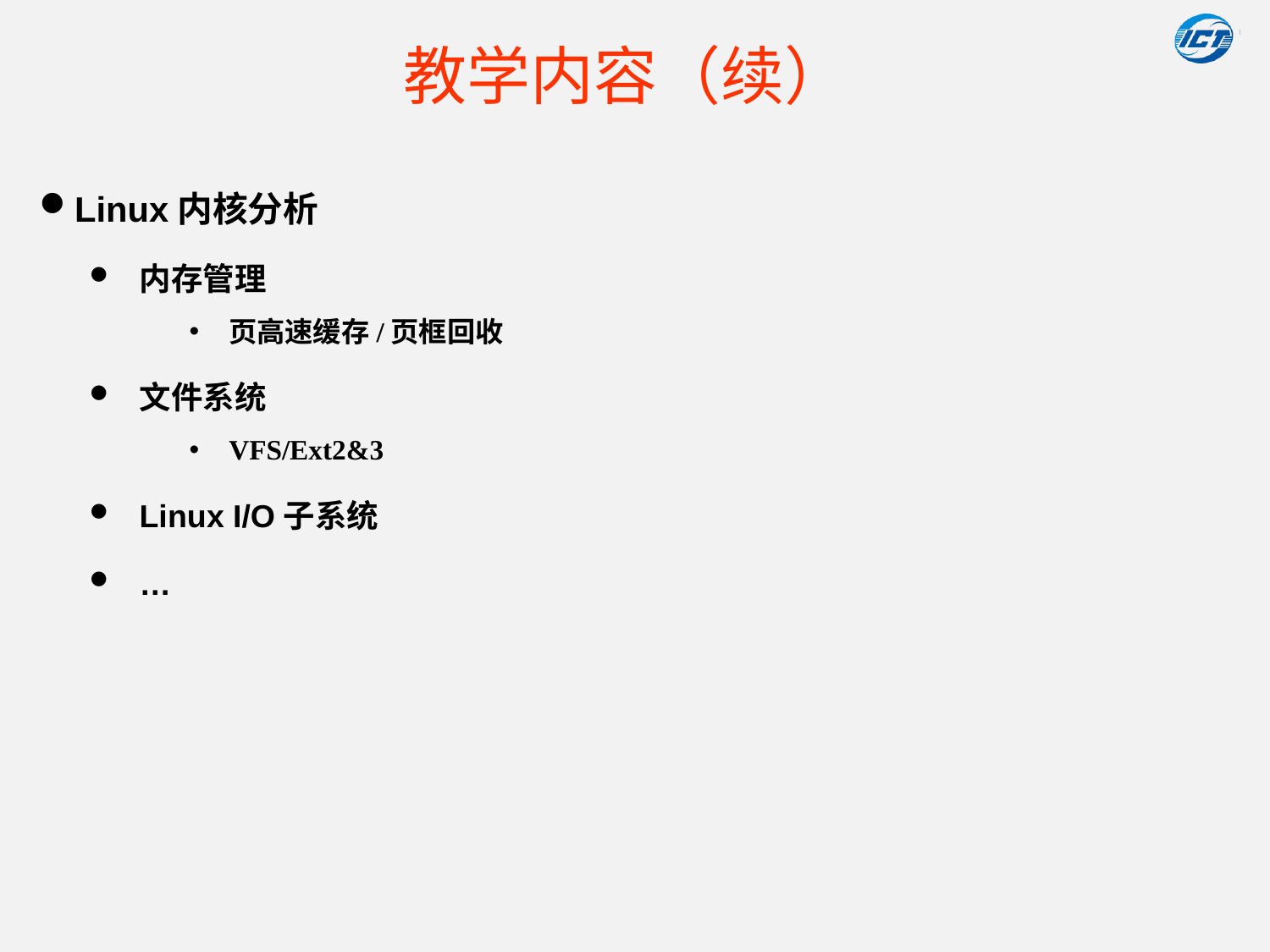

# 教学内容（续）
Linux内核分析
内存管理
页高速缓存/页框回收
文件系统
VFS/Ext2&3
Linux I/O子系统
…